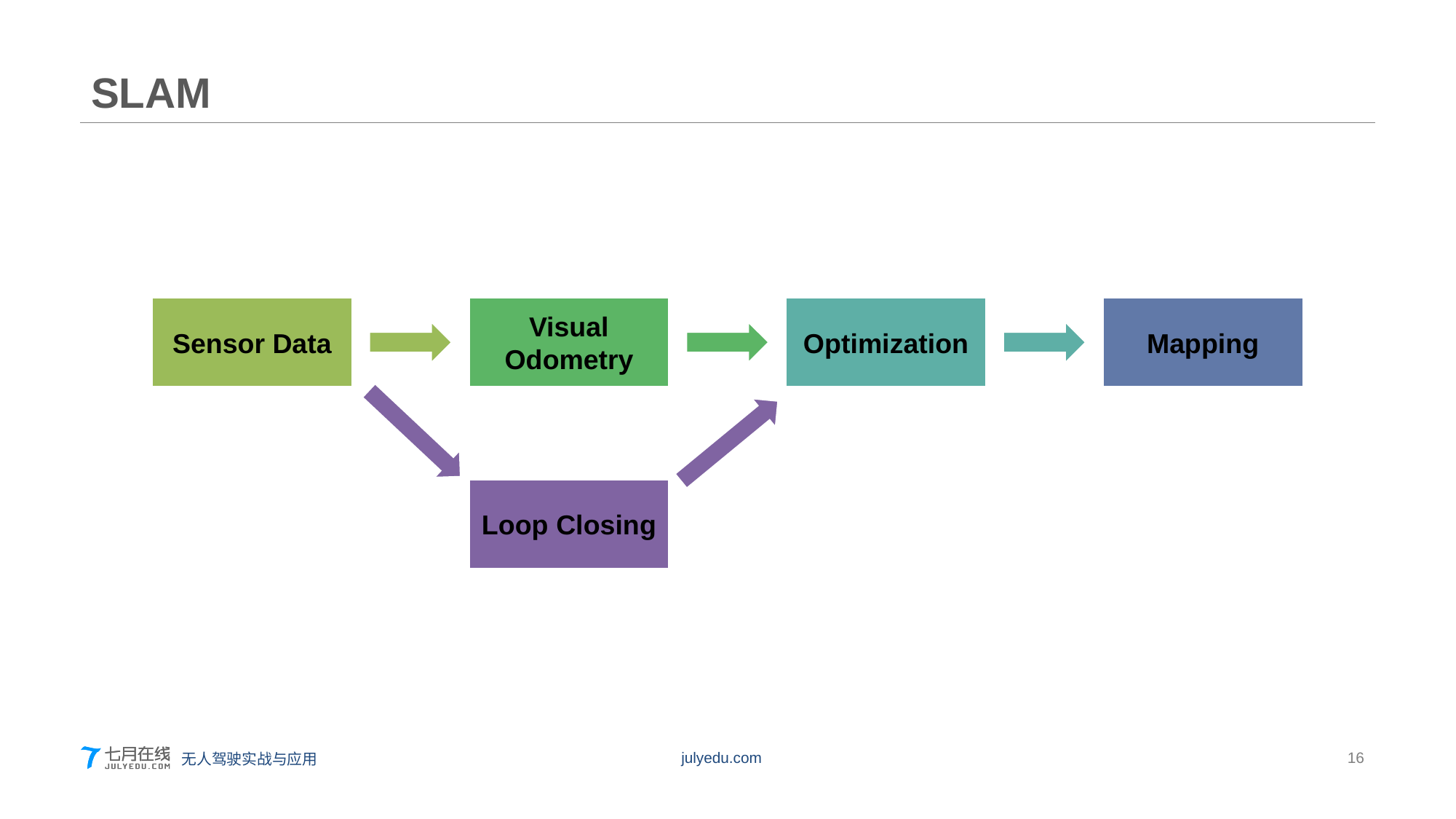

# SLAM
Sensor Data
Visual Odometry
Optimization
Mapping

Loop Closing
无人驾驶实战与应用
16